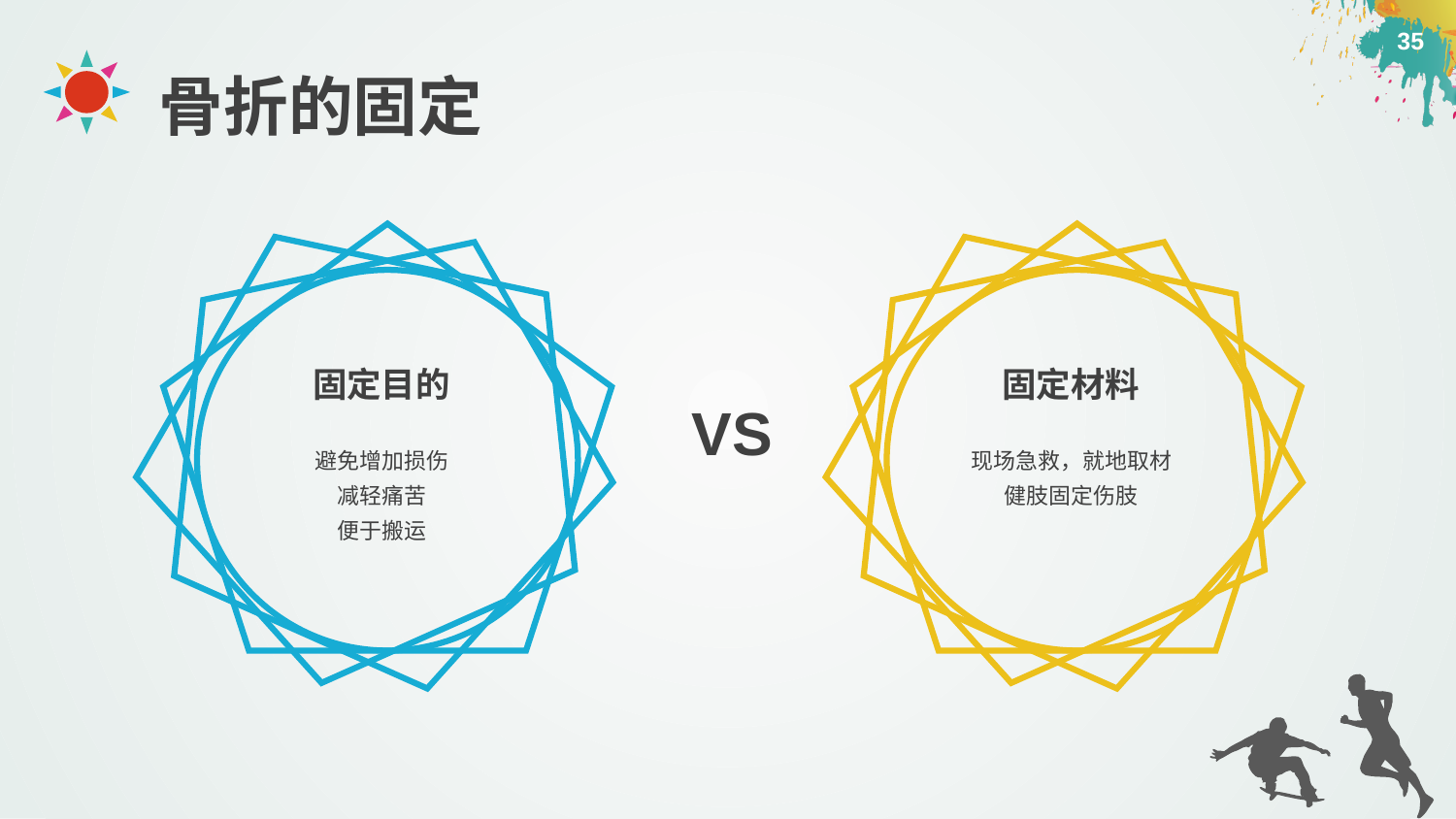

骨折的固定

固定目的
固定材料
VS
避免增加损伤
减轻痛苦
便于搬运
现场急救，就地取材
健肢固定伤肢